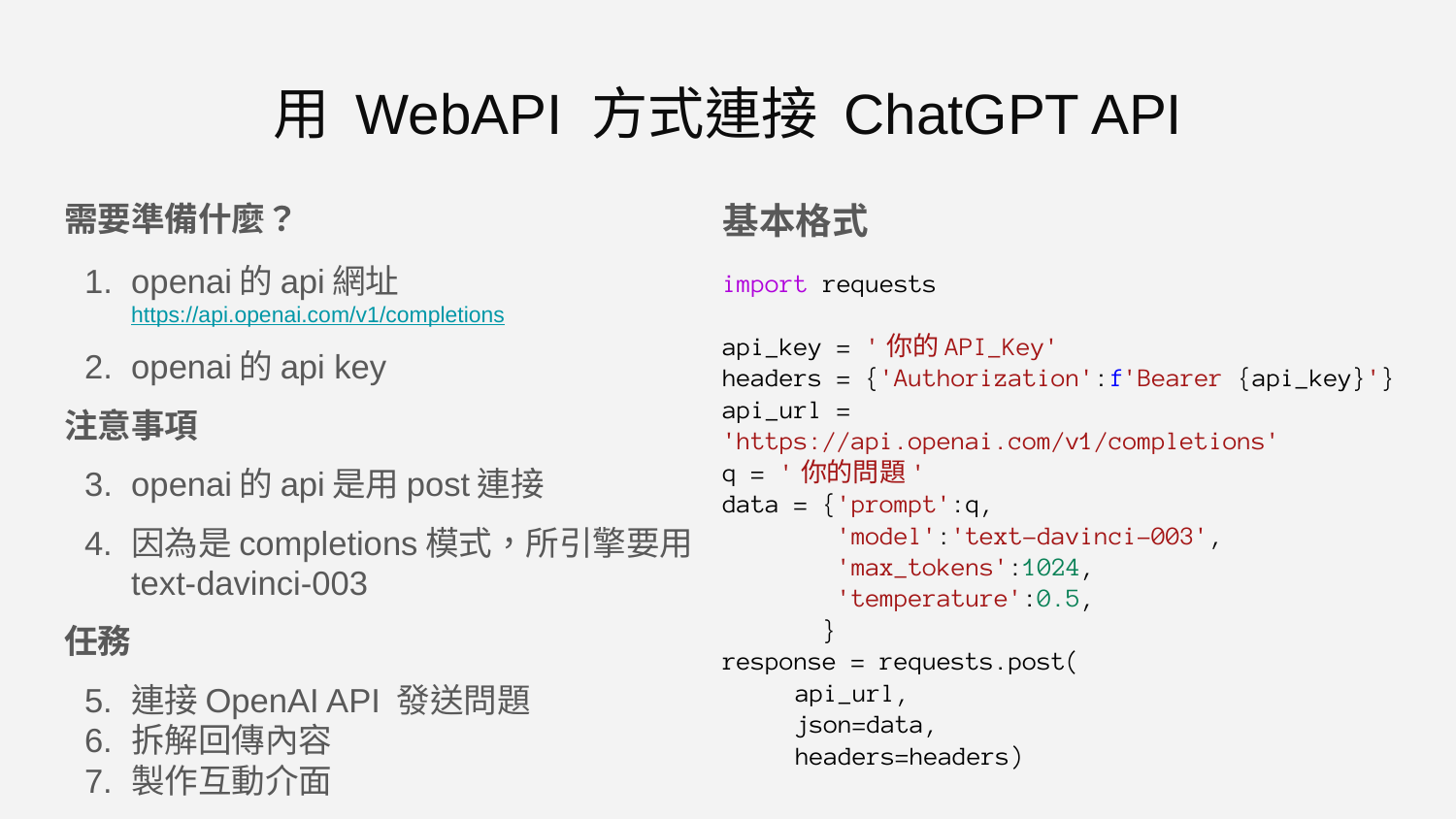

# 用 WebAPI 方式連接 ChatGPT API
需要準備什麼？
openai的api網址
https://api.openai.com/v1/completions
openai的api key
注意事項
openai的api是用post連接
因為是completions模式，所引擎要用 text-davinci-003
任務
連接OpenAI API 發送問題
拆解回傳內容
製作互動介面
基本格式
import requests

api_key = '你的API_Key'
headers = {'Authorization':f'Bearer {api_key}'}
api_url = 'https://api.openai.com/v1/completions'
q = '你的問題'
data = {'prompt':q,
        'model':'text-davinci-003',
        'max_tokens':1024,
        'temperature':0.5,
       }
response = requests.post(
api_url,
json=data,
headers=headers)